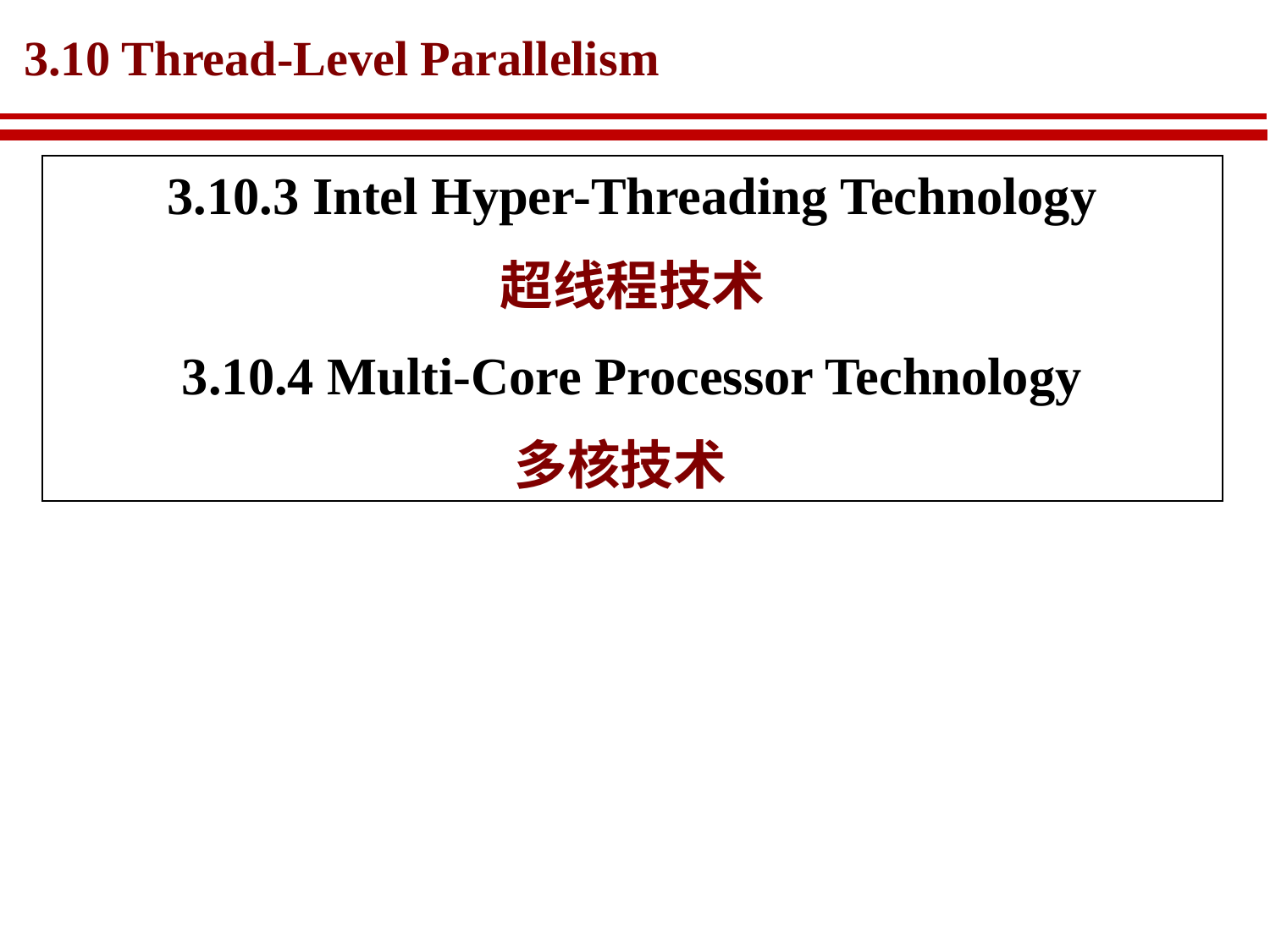

# 3.10 Thread-Level Parallelism
3.10.3 Intel Hyper-Threading Technology
超线程技术
3.10.4 Multi-Core Processor Technology
多核技术